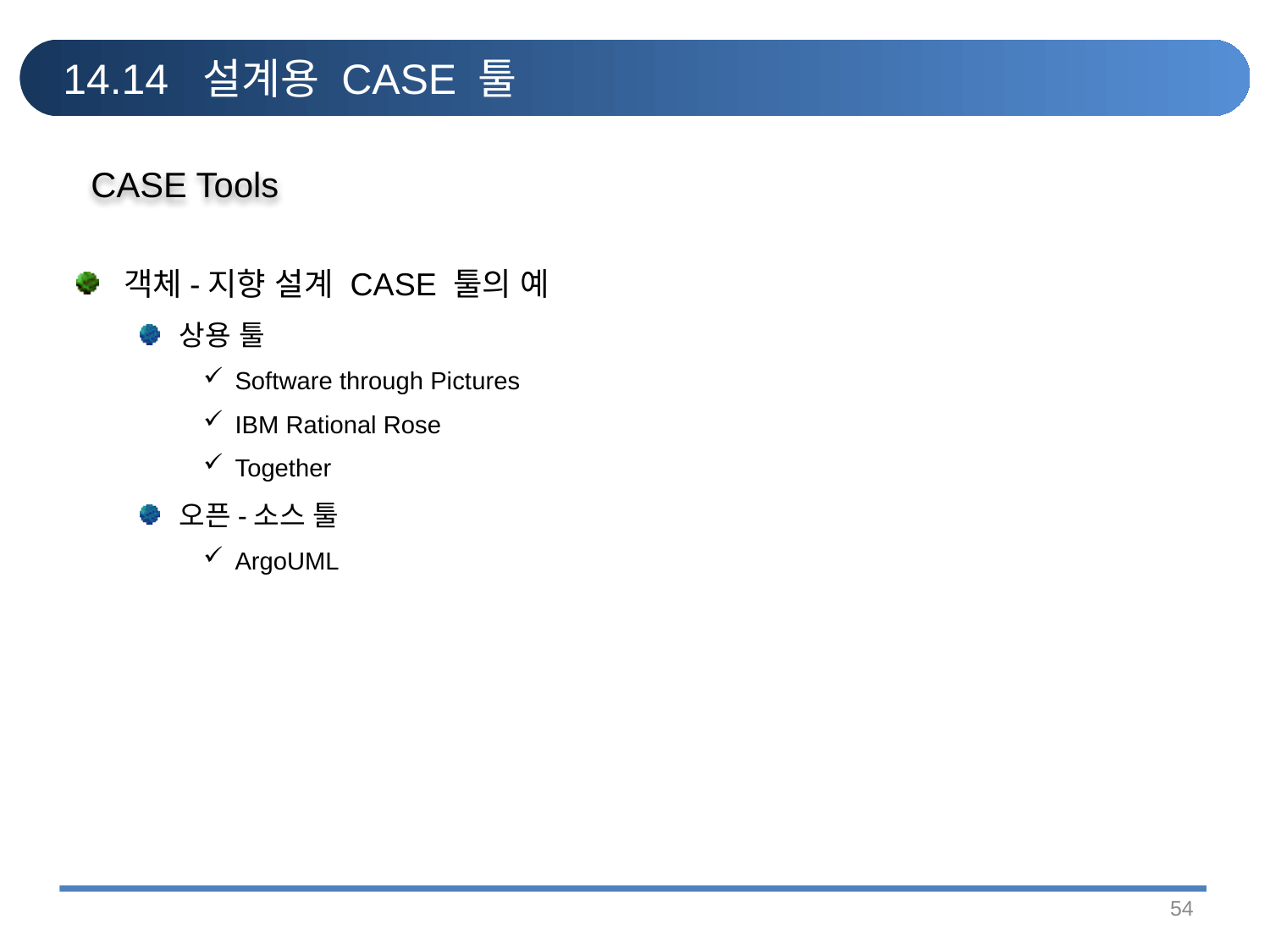

# 14.14  설계용 CASE 툴
CASE Tools
객체-지향 설계 CASE 툴의 예
상용 툴
Software through Pictures
IBM Rational Rose
Together
오픈-소스 툴
ArgoUML
54